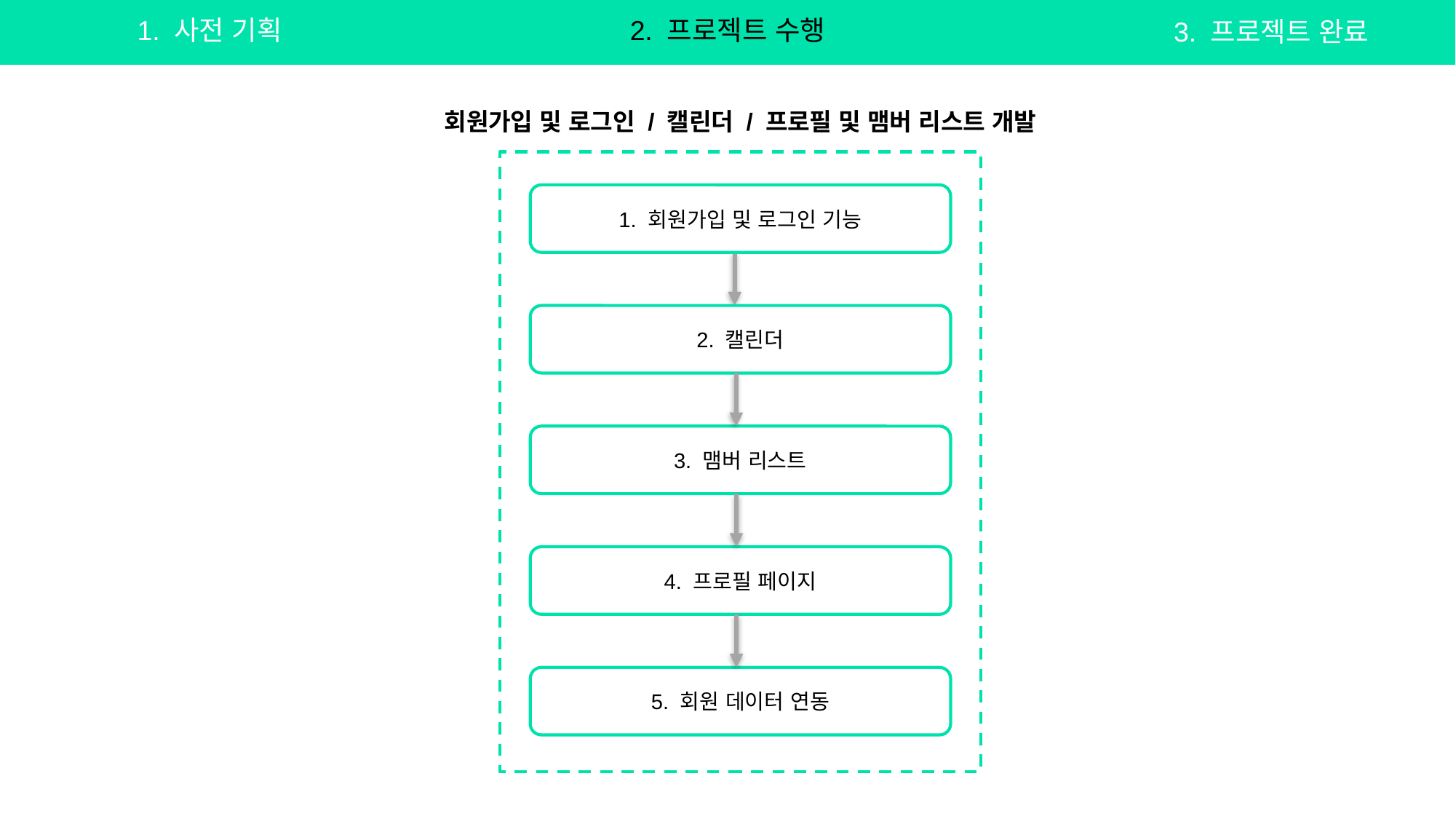

1. 사전 기획
2. 프로젝트 수행
3. 프로젝트 완료
회원가입 및 로그인 / 캘린더 / 프로필 및 맴버 리스트 개발

1. 회원가입 및 로그인 기능
2. 캘린더
3. 맴버 리스트
4. 프로필 페이지
5. 회원 데이터 연동